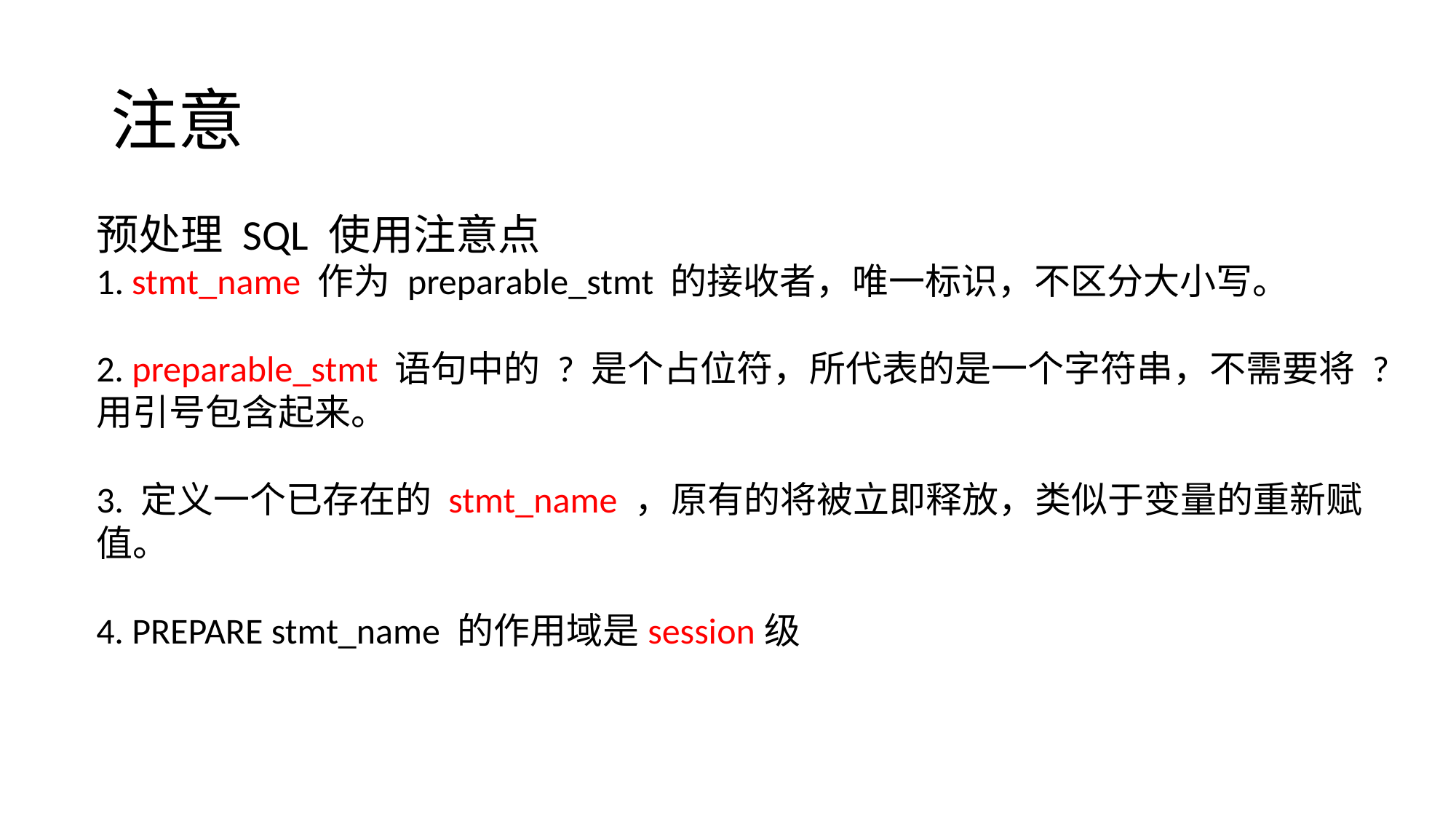

# 注意
预处理 SQL 使用注意点
1. stmt_name 作为 preparable_stmt 的接收者，唯一标识，不区分大小写。

2. preparable_stmt 语句中的 ? 是个占位符，所代表的是一个字符串，不需要将 ? 用引号包含起来。

3. 定义一个已存在的 stmt_name ，原有的将被立即释放，类似于变量的重新赋值。

4. PREPARE stmt_name 的作用域是session级